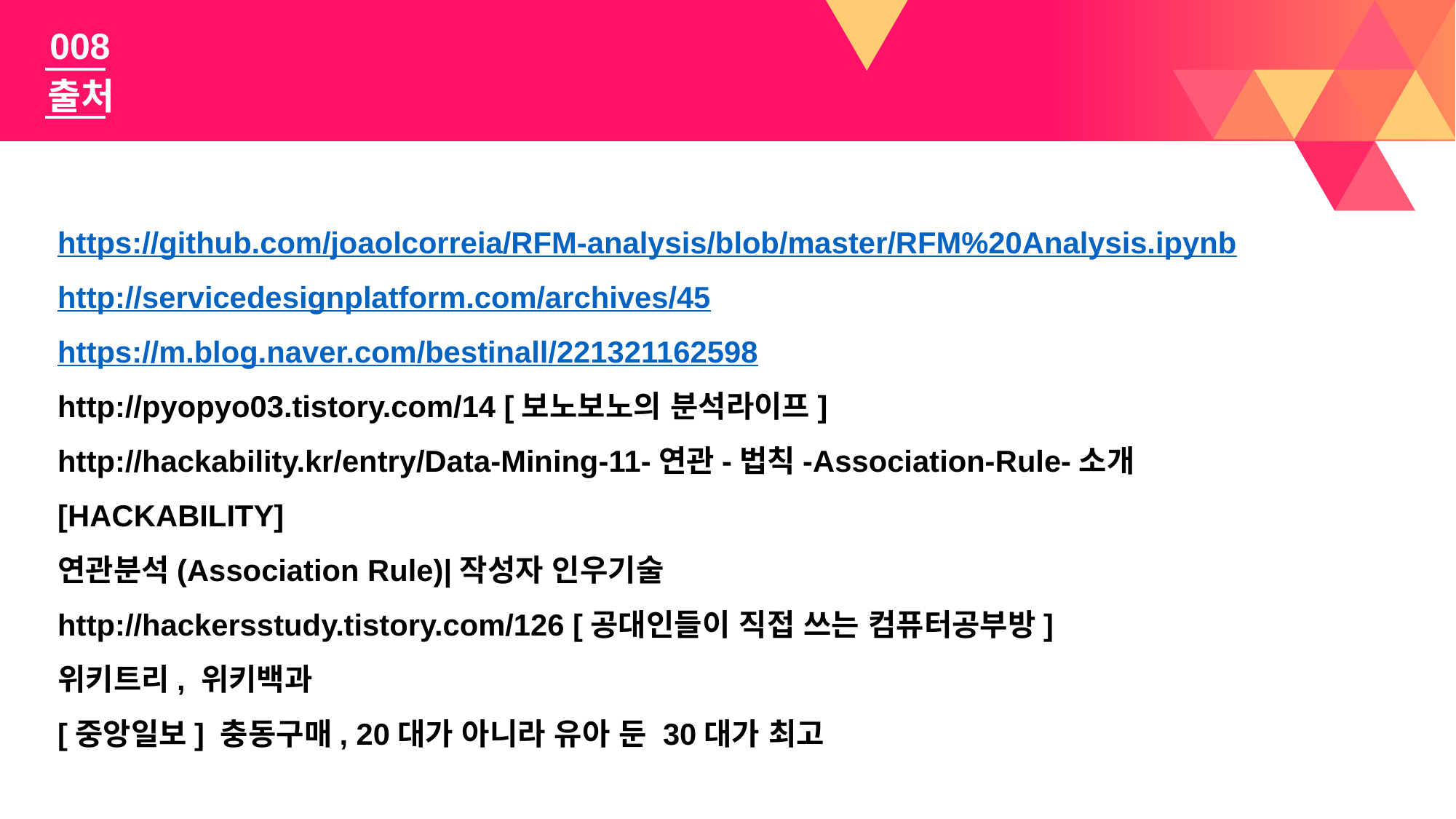

008
출처

https://github.com/joaolcorreia/RFM-analysis/blob/master/RFM%20Analysis.ipynb
http://servicedesignplatform.com/archives/45
https://m.blog.naver.com/bestinall/221321162598
http://pyopyo03.tistory.com/14 [보노보노의 분석라이프]
http://hackability.kr/entry/Data-Mining-11-연관-법칙-Association-Rule-소개 [HACKABILITY]
연관분석(Association Rule)|작성자 인우기술
http://hackersstudy.tistory.com/126 [공대인들이 직접 쓰는 컴퓨터공부방]
위키트리, 위키백과
[중앙일보] 충동구매, 20대가 아니라 유아 둔 30대가 최고